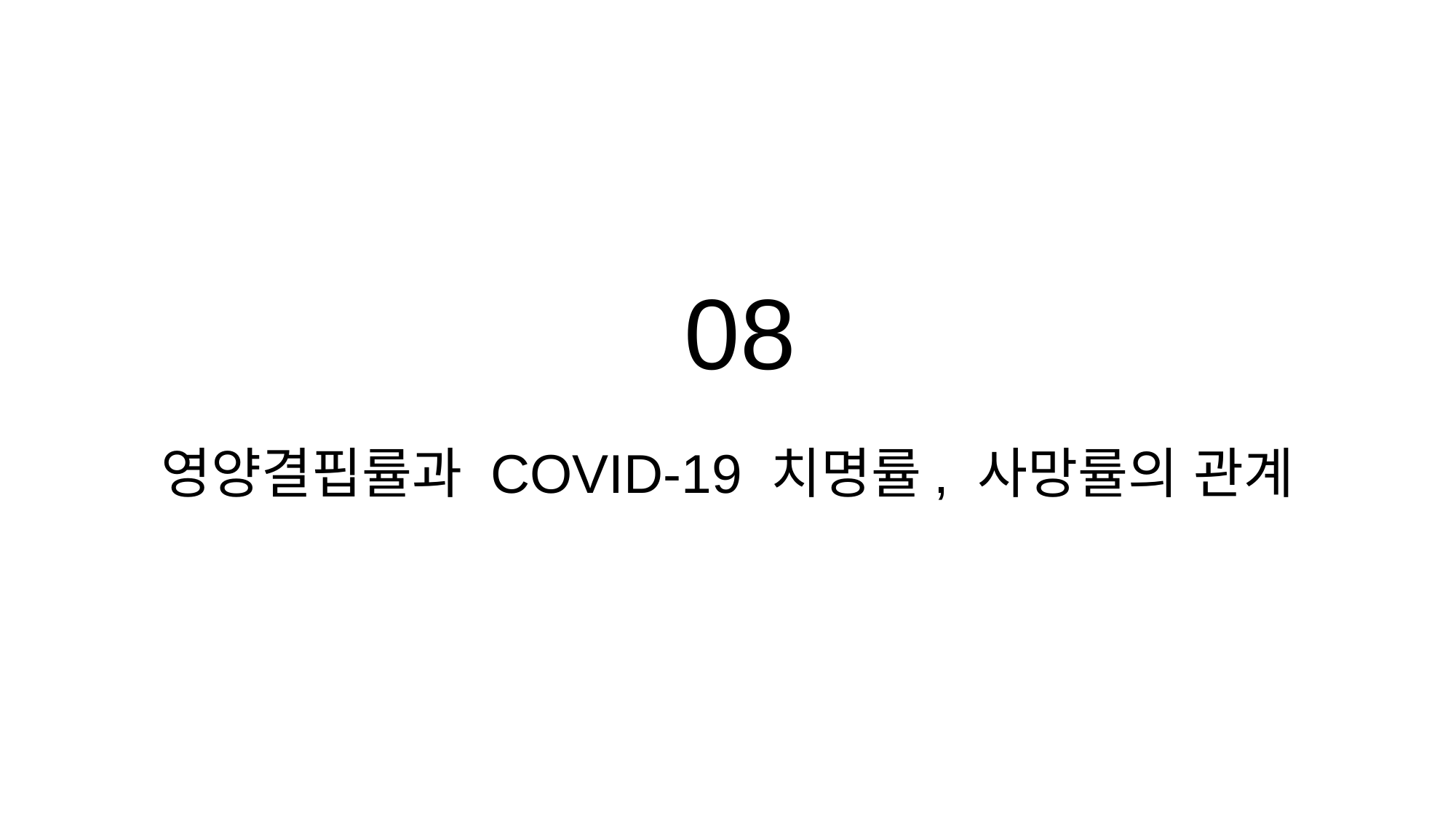

08
# 영양결핍률과 COVID-19 치명률, 사망률의 관계